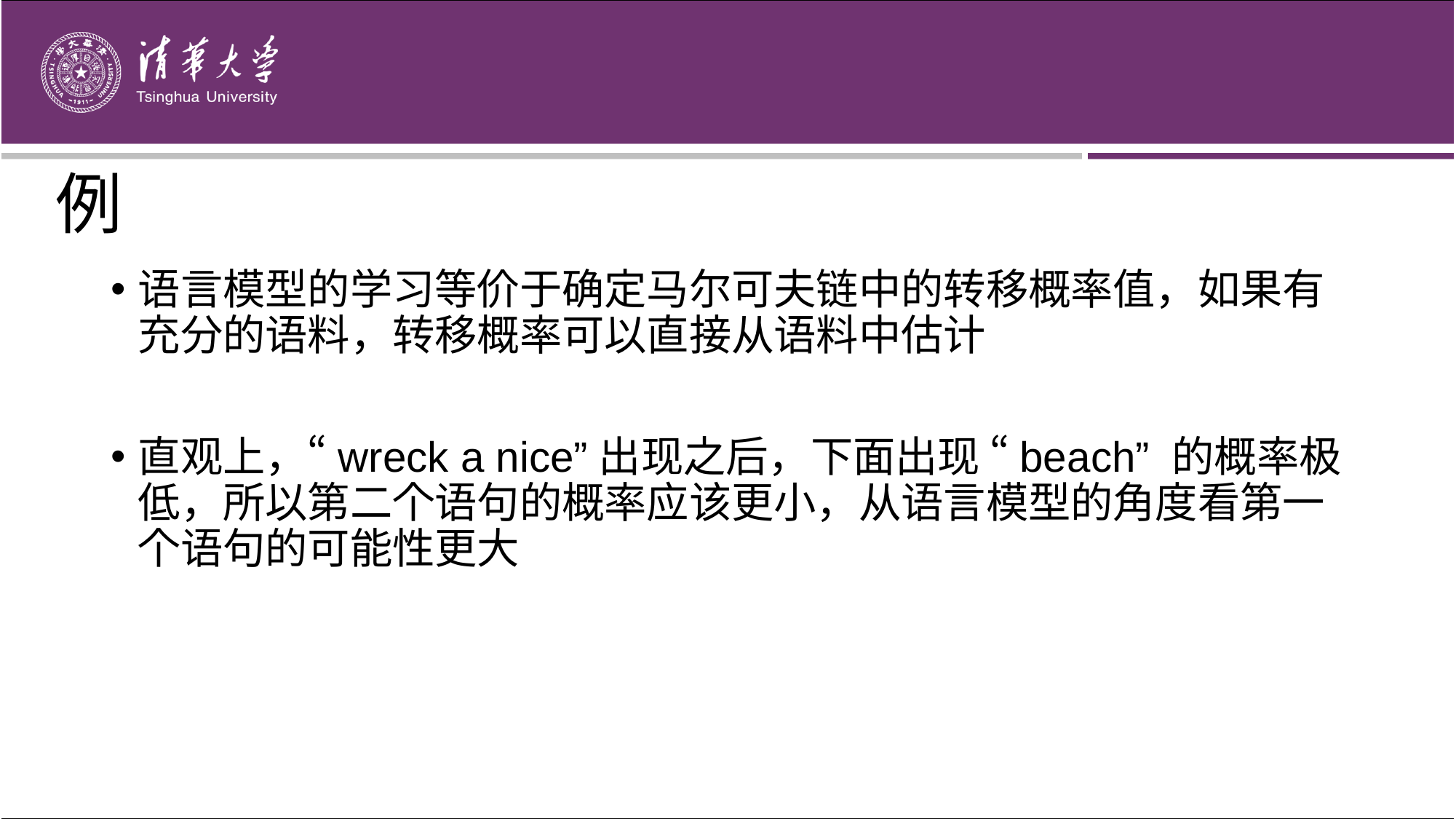

# 例
语言模型的学习等价于确定马尔可夫链中的转移概率值，如果有充分的语料，转移概率可以直接从语料中估计

直观上，“wreck a nice”出现之后，下面出现 “beach” 的概率极低，所以第二个语句的概率应该更小，从语言模型的角度看第一个语句的可能性更大